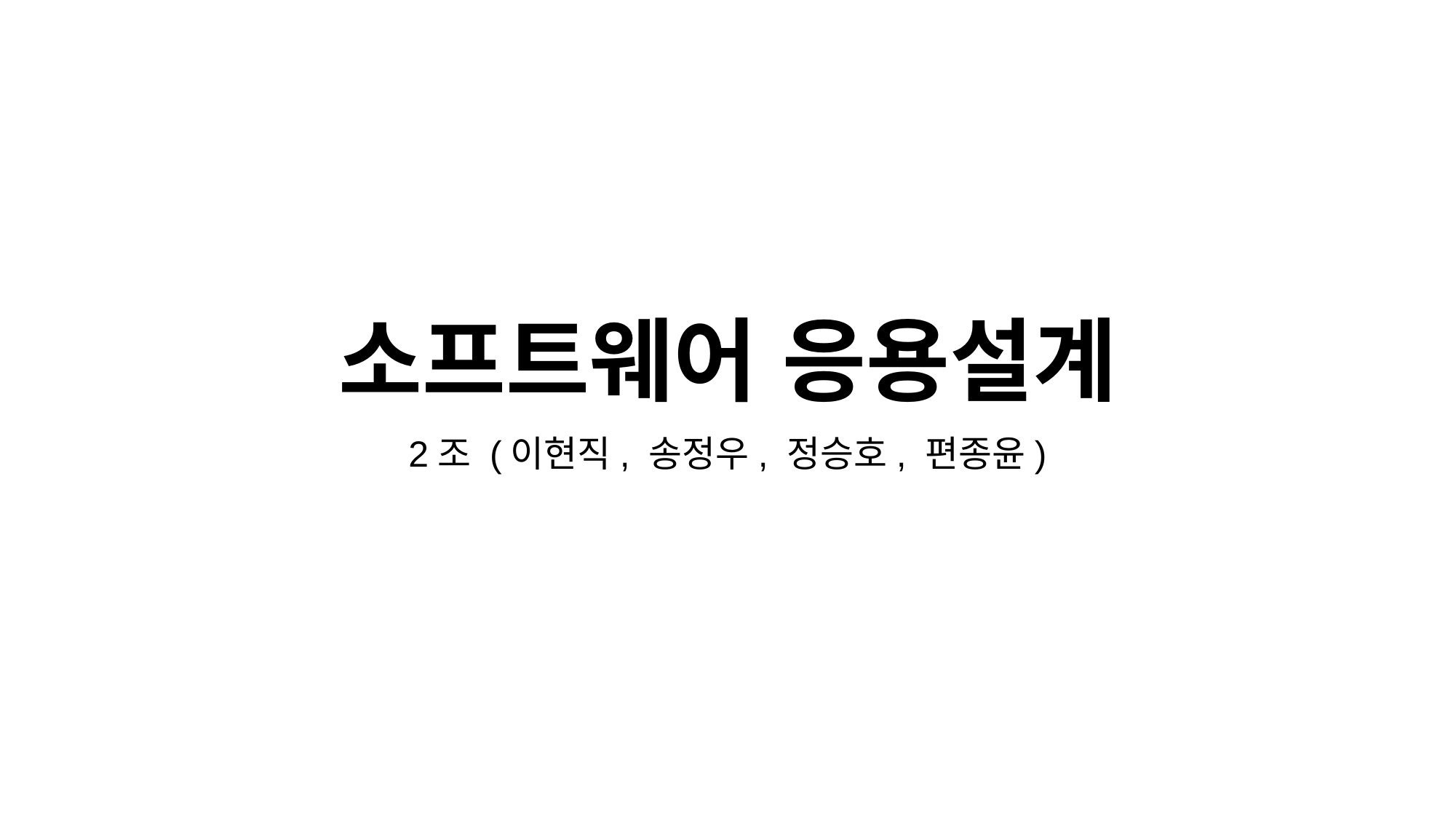

# 소프트웨어 응용설계
2조 (이현직, 송정우, 정승호, 편종윤)